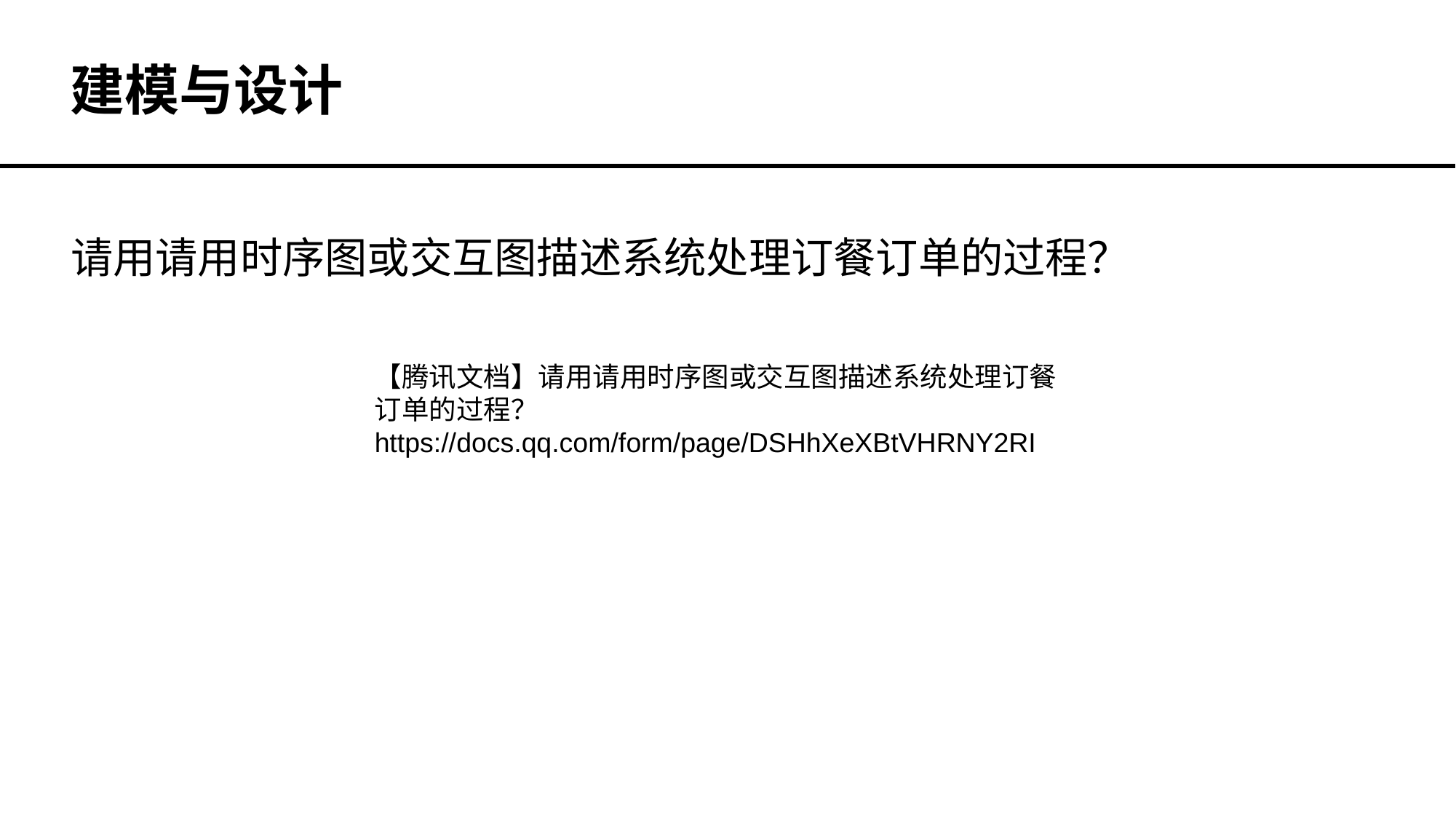

建模与设计
请用请用时序图或交互图描述系统处理订餐订单的过程？
【腾讯文档】请用请用时序图或交互图描述系统处理订餐订单的过程？
https://docs.qq.com/form/page/DSHhXeXBtVHRNY2RI